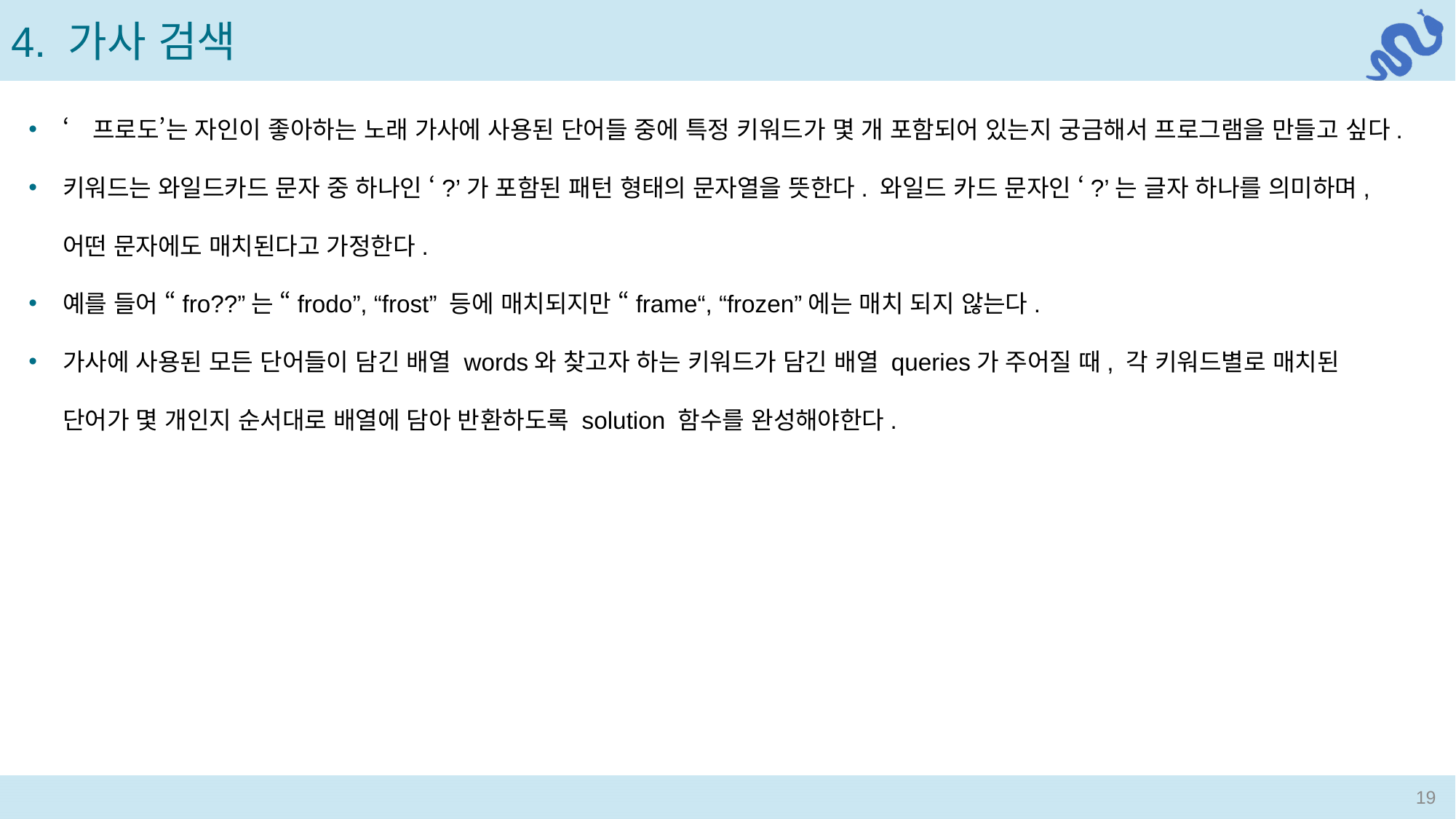

4. 가사 검색
‘프로도’는 자인이 좋아하는 노래 가사에 사용된 단어들 중에 특정 키워드가 몇 개 포함되어 있는지 궁금해서 프로그램을 만들고 싶다.
키워드는 와일드카드 문자 중 하나인 ‘?’가 포함된 패턴 형태의 문자열을 뜻한다. 와일드 카드 문자인 ‘?’는 글자 하나를 의미하며, 어떤 문자에도 매치된다고 가정한다.
예를 들어 “fro??”는 “frodo”, “frost” 등에 매치되지만 “frame“, “frozen”에는 매치 되지 않는다.
가사에 사용된 모든 단어들이 담긴 배열 words와 찾고자 하는 키워드가 담긴 배열 queries가 주어질 때, 각 키워드별로 매치된 단어가 몇 개인지 순서대로 배열에 담아 반환하도록 solution 함수를 완성해야한다.
19